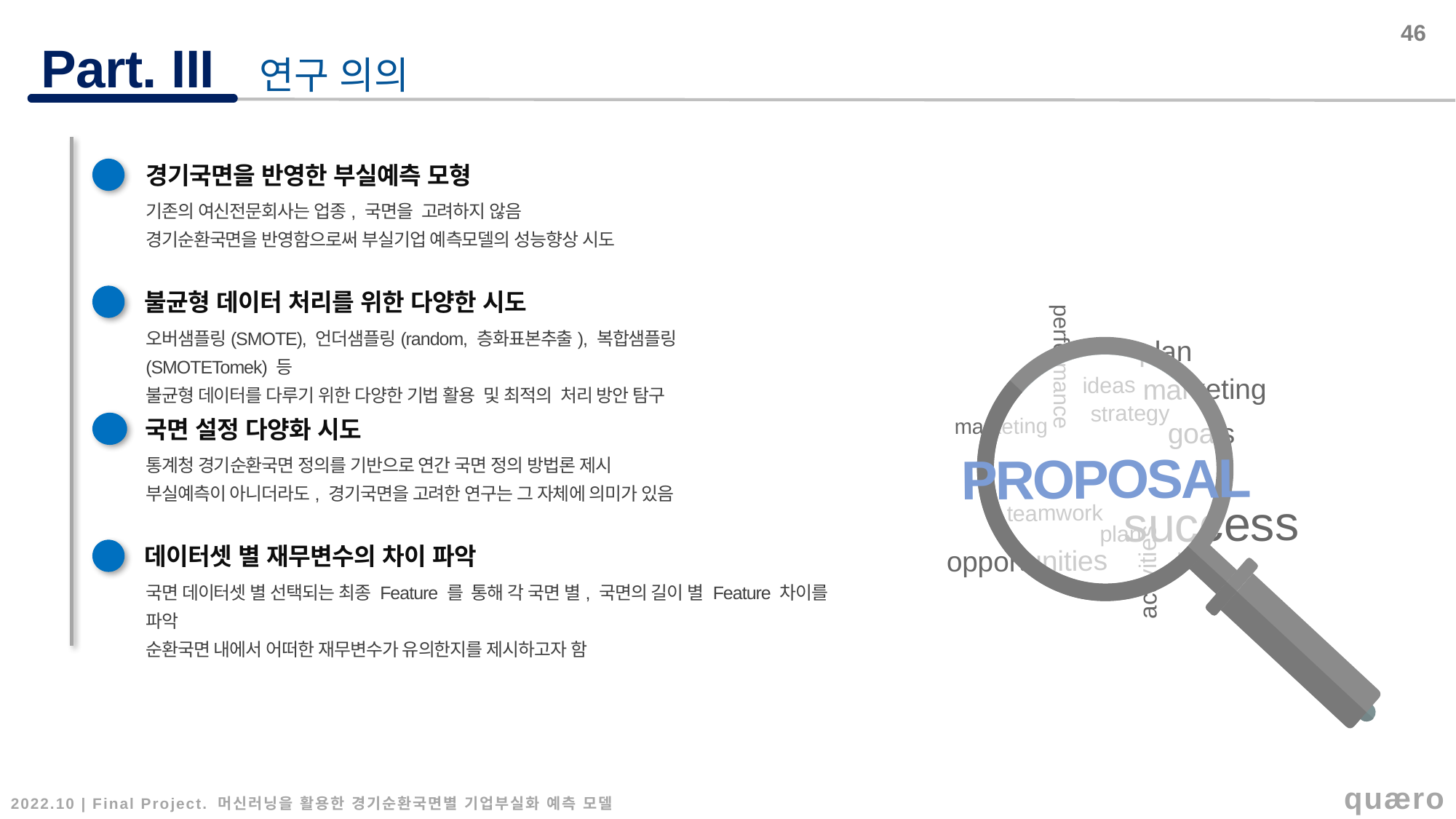

46
연구 의의
경기국면을 반영한 부실예측 모형
01
기존의 여신전문회사는 업종, 국면을  고려하지 않음
경기순환국면을 반영함으로써 부실기업 예측모델의 성능향상 시도
불균형 데이터 처리를 위한 다양한 시도
02
오버샘플링(SMOTE), 언더샘플링(random, 층화표본추출), 복합샘플링(SMOTETomek) 등
불균형 데이터를 다루기 위한 다양한 기법 활용  및 최적의  처리 방안 탐구
국면 설정 다양화 시도
03
통계청 경기순환국면 정의를 기반으로 연간 국면 정의 방법론 제시
부실예측이 아니더라도, 경기국면을 고려한 연구는 그 자체에 의미가 있음
데이터셋 별 재무변수의 차이 파악
04
국면 데이터셋 별 선택되는 최종 Feature 를  통해 각 국면 별, 국면의 길이 별 Feature 차이를 파악
순환국면 내에서 어떠한 재무변수가 유의한지를 제시하고자 함

plan
performance
marketing
ideas
strategy
marketing
goals
PROPOSAL
success
teamwork
plan
plan
opportunities
activities